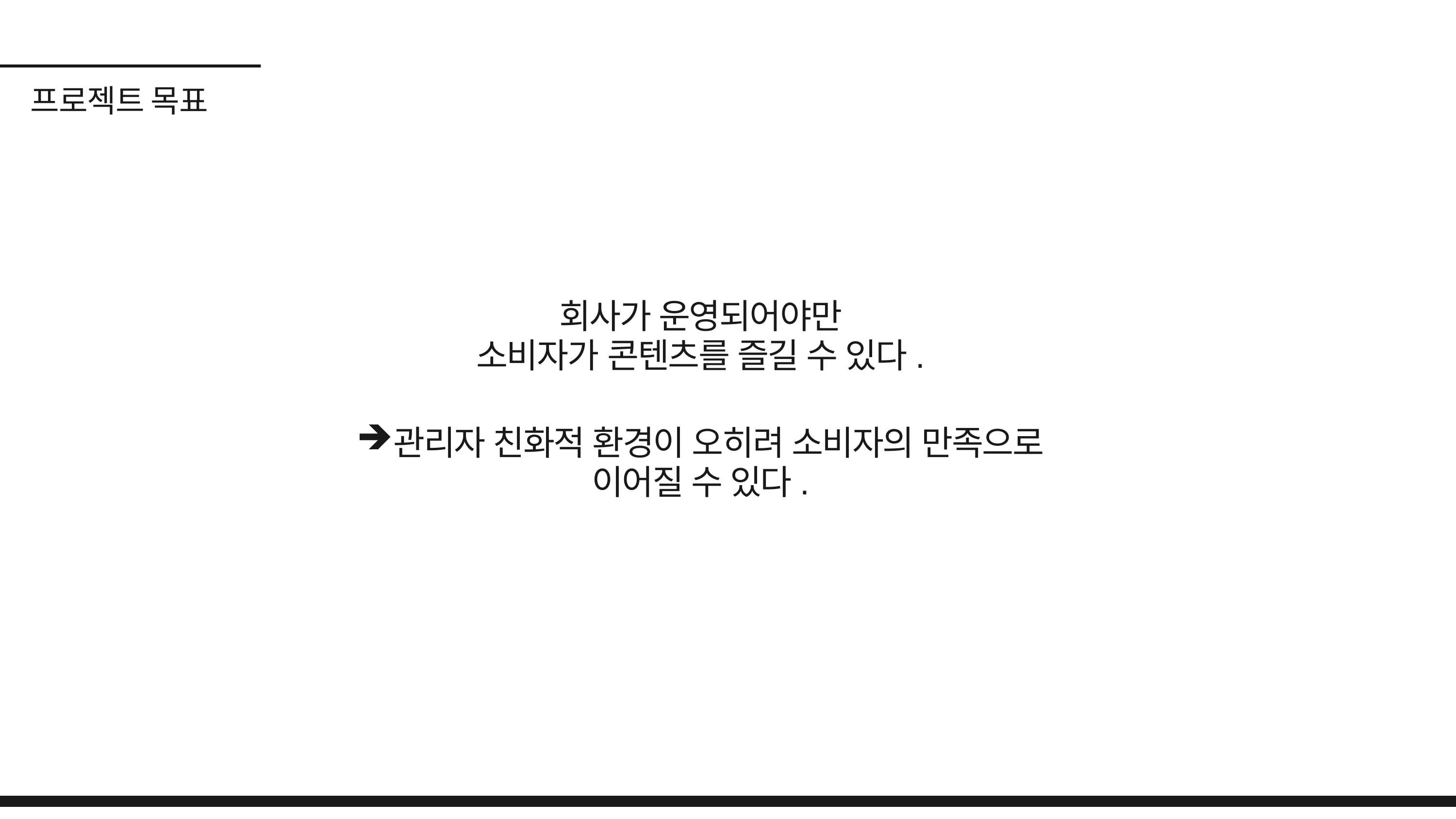

프로젝트 목표
회사가 운영되어야만
소비자가 콘텐츠를 즐길 수 있다.
관리자 친화적 환경이 오히려 소비자의 만족으로
이어질 수 있다.